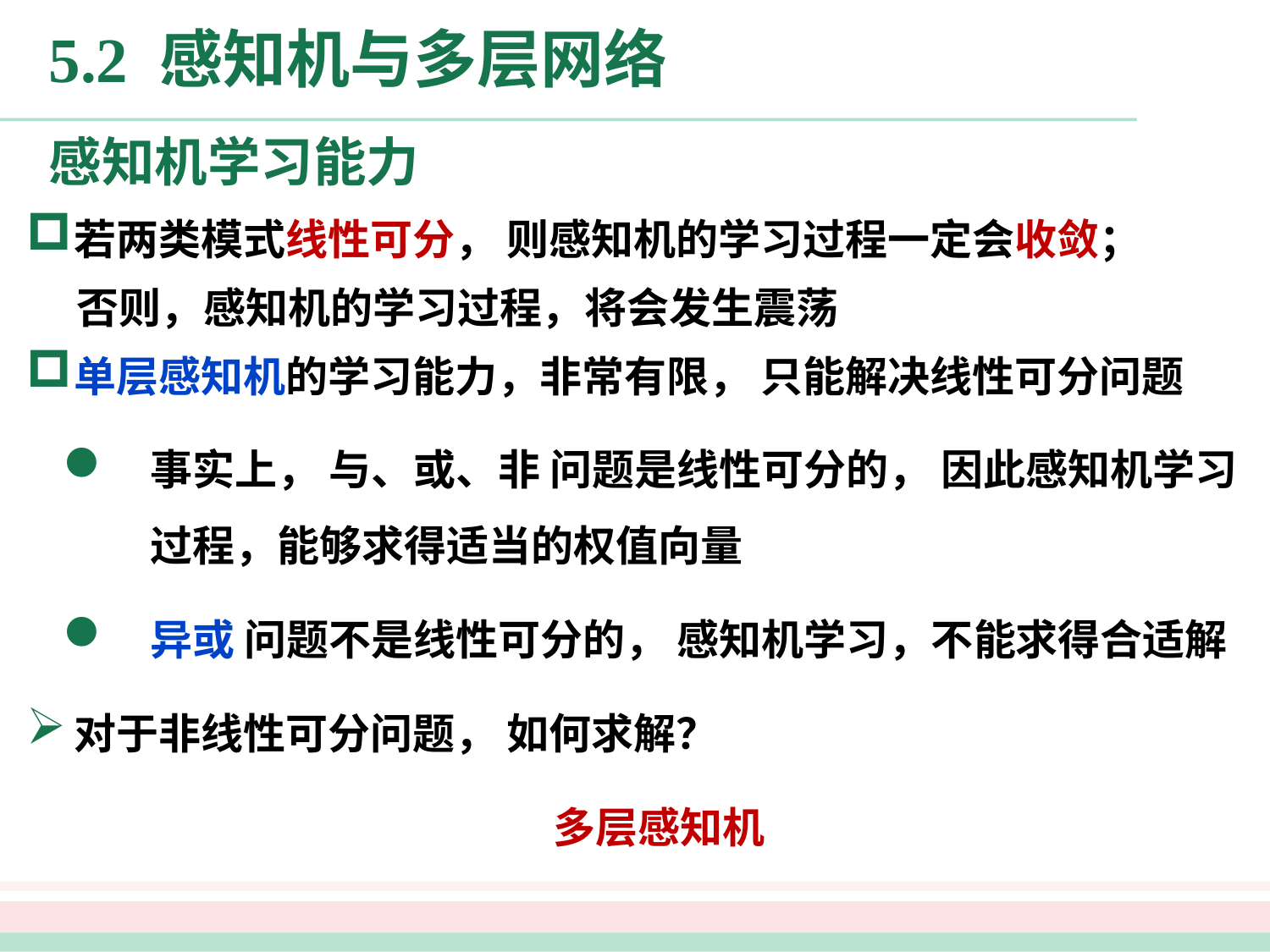

# 5.2 感知机与多层网络
感知机学习能力
若两类模式线性可分， 则感知机的学习过程一定会收敛；
否则，感知机的学习过程，将会发生震荡
单层感知机的学习能力，非常有限， 只能解决线性可分问题
事实上， 与、或、非 问题是线性可分的， 因此感知机学习过程，能够求得适当的权值向量
异或 问题不是线性可分的， 感知机学习，不能求得合适解
对于非线性可分问题， 如何求解？
    多层感知机